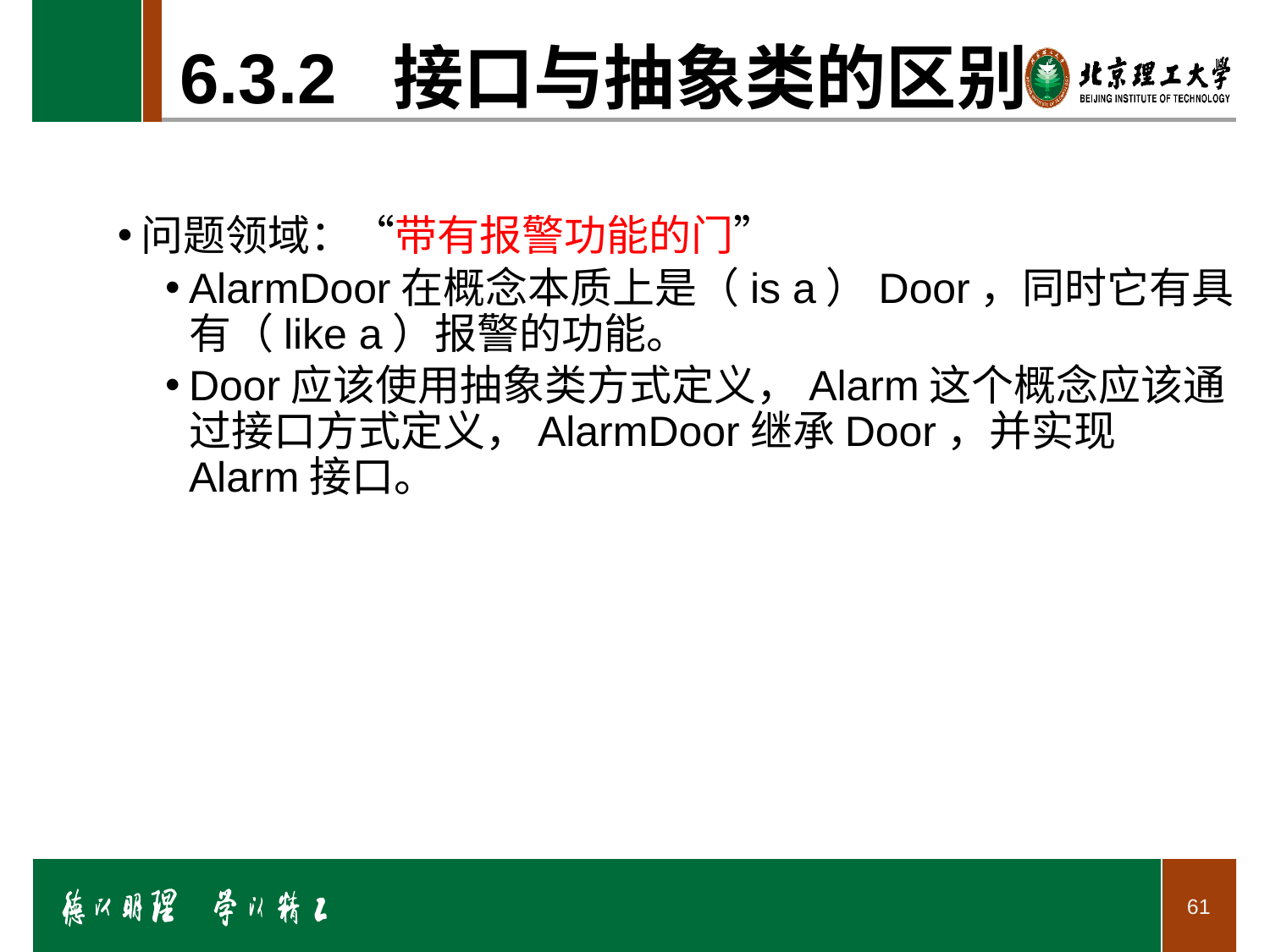

# 6.3.2  接口与抽象类的区别
问题领域：“带有报警功能的门”
AlarmDoor在概念本质上是（is a）Door，同时它有具有（like a）报警的功能。
Door应该使用抽象类方式定义，Alarm这个概念应该通过接口方式定义，AlarmDoor继承Door，并实现Alarm接口。